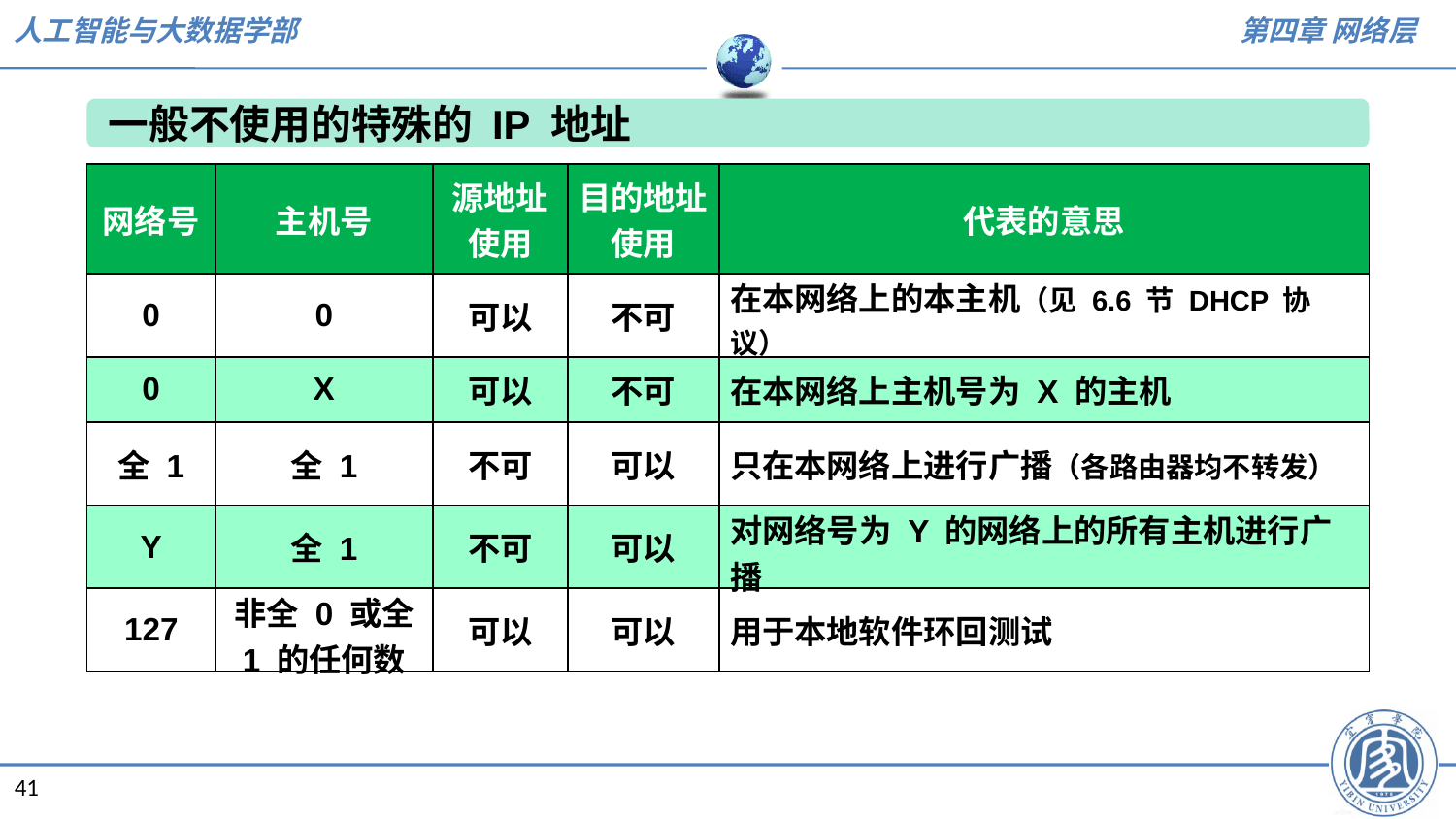

一般不使用的特殊的 IP 地址

| 网络号 | 主机号 | 源地址 使用 | 目的地址 使用 | 代表的意思 |
| --- | --- | --- | --- | --- |
| 0 | 0 | 可以 | 不可 | 在本网络上的本主机（见 6.6 节 DHCP 协议） |
| 0 | X | 可以 | 不可 | 在本网络上主机号为 X 的主机 |
| 全 1 | 全 1 | 不可 | 可以 | 只在本网络上进行广播（各路由器均不转发） |
| Y | 全 1 | 不可 | 可以 | 对网络号为 Y 的网络上的所有主机进行广播 |
| 127 | 非全 0 或全 1 的任何数 | 可以 | 可以 | 用于本地软件环回测试 |
41